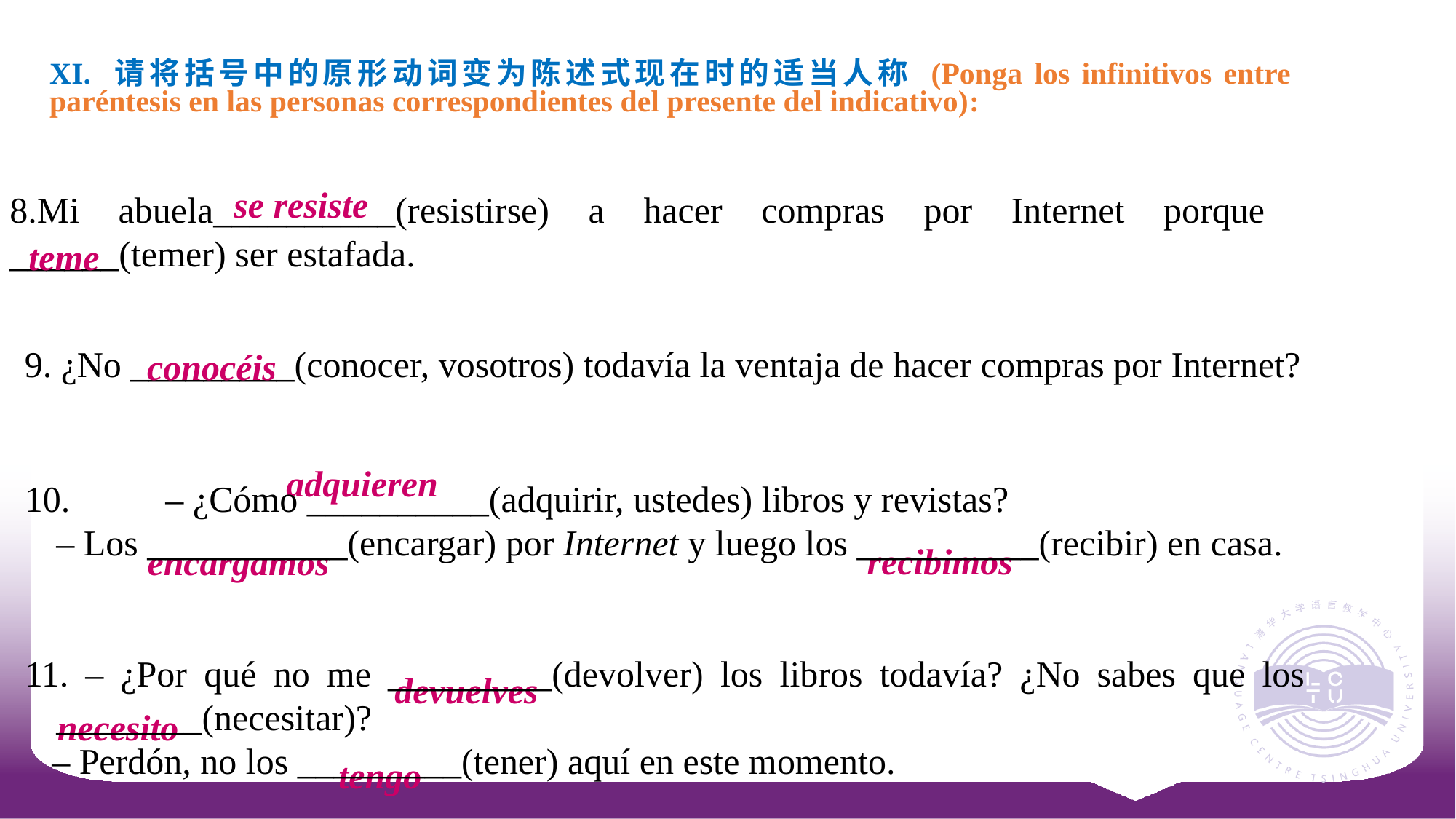

XI. 请将括号中的原形动词变为陈述式现在时的适当人称 (Ponga los infinitivos entre paréntesis en las personas correspondientes del presente del indicativo):
se resiste
8.Mi abuela__________(resistirse) a hacer compras por Internet porque ______(temer) ser estafada.
teme
9. ¿No _________(conocer, vosotros) todavía la ventaja de hacer compras por Internet?
conocéis
adquieren
10.	– ¿Cómo __________(adquirir, ustedes) libros y revistas?
	– Los ___________(encargar) por Internet y luego los __________(recibir) en casa.

11. – ¿Por qué no me _________(devolver) los libros todavía? ¿No sabes que los ________(necesitar)?
   – Perdón, no los _________(tener) aquí en este momento.
recibimos
encargamos
devuelves
necesito
tengo